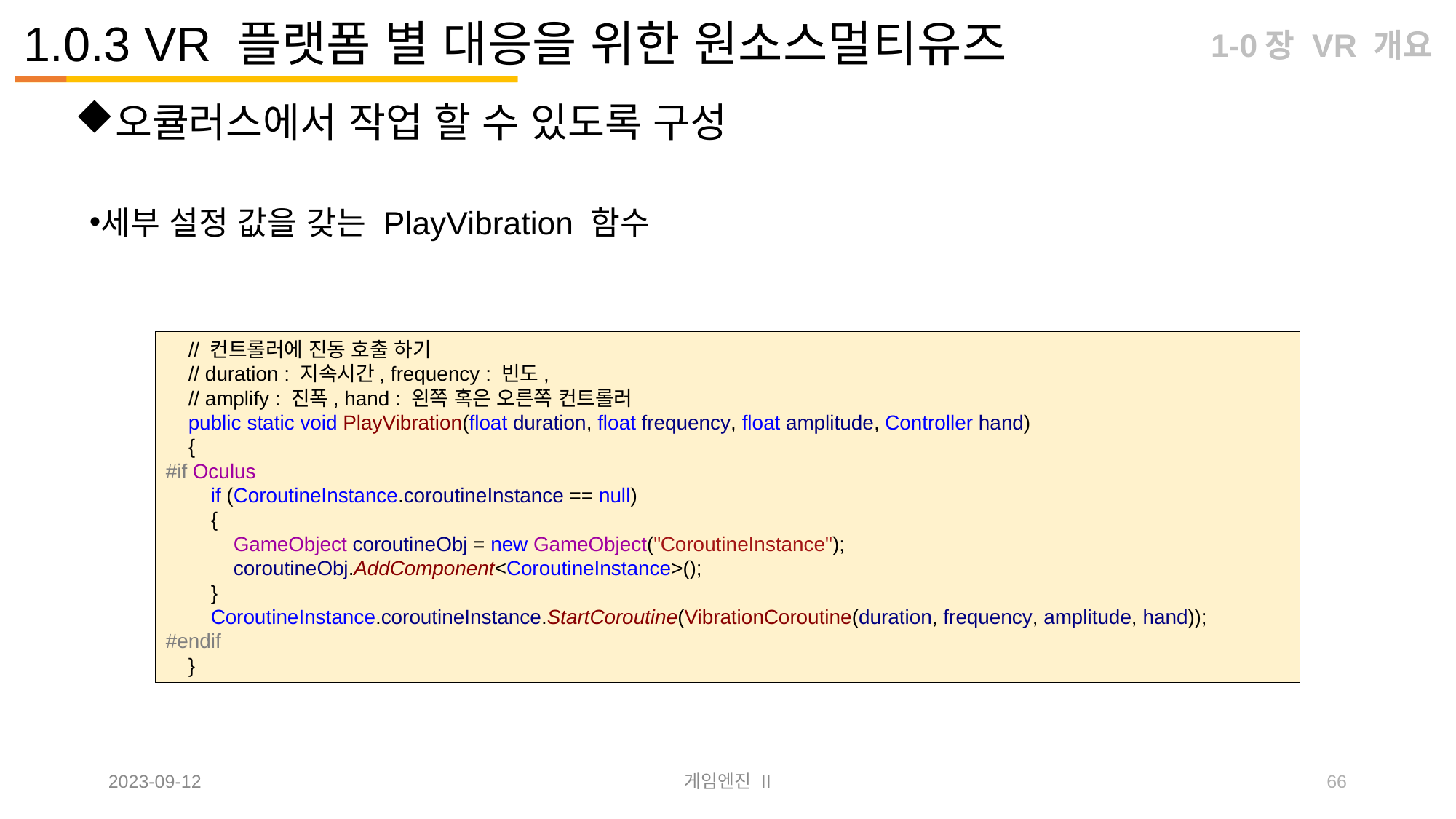

# 1.0.3 VR 플랫폼 별 대응을 위한 원소스멀티유즈
1-0장 VR 개요

오큘러스에서 작업 할 수 있도록 구성
세부 설정 값을 갖는 PlayVibration 함수
    // 컨트롤러에 진동 호출 하기
    // duration : 지속시간, frequency : 빈도,
    // amplify : 진폭, hand : 왼쪽 혹은 오른쪽 컨트롤러
    public static void PlayVibration(float duration, float frequency, float amplitude, Controller hand)
    {
#if Oculus
        if (CoroutineInstance.coroutineInstance == null)
        {
            GameObject coroutineObj = new GameObject("CoroutineInstance");
            coroutineObj.AddComponent<CoroutineInstance>();
        }
        CoroutineInstance.coroutineInstance.StartCoroutine(VibrationCoroutine(duration, frequency, amplitude, hand));
#endif
    }
2023-09-12
게임엔진 II
66